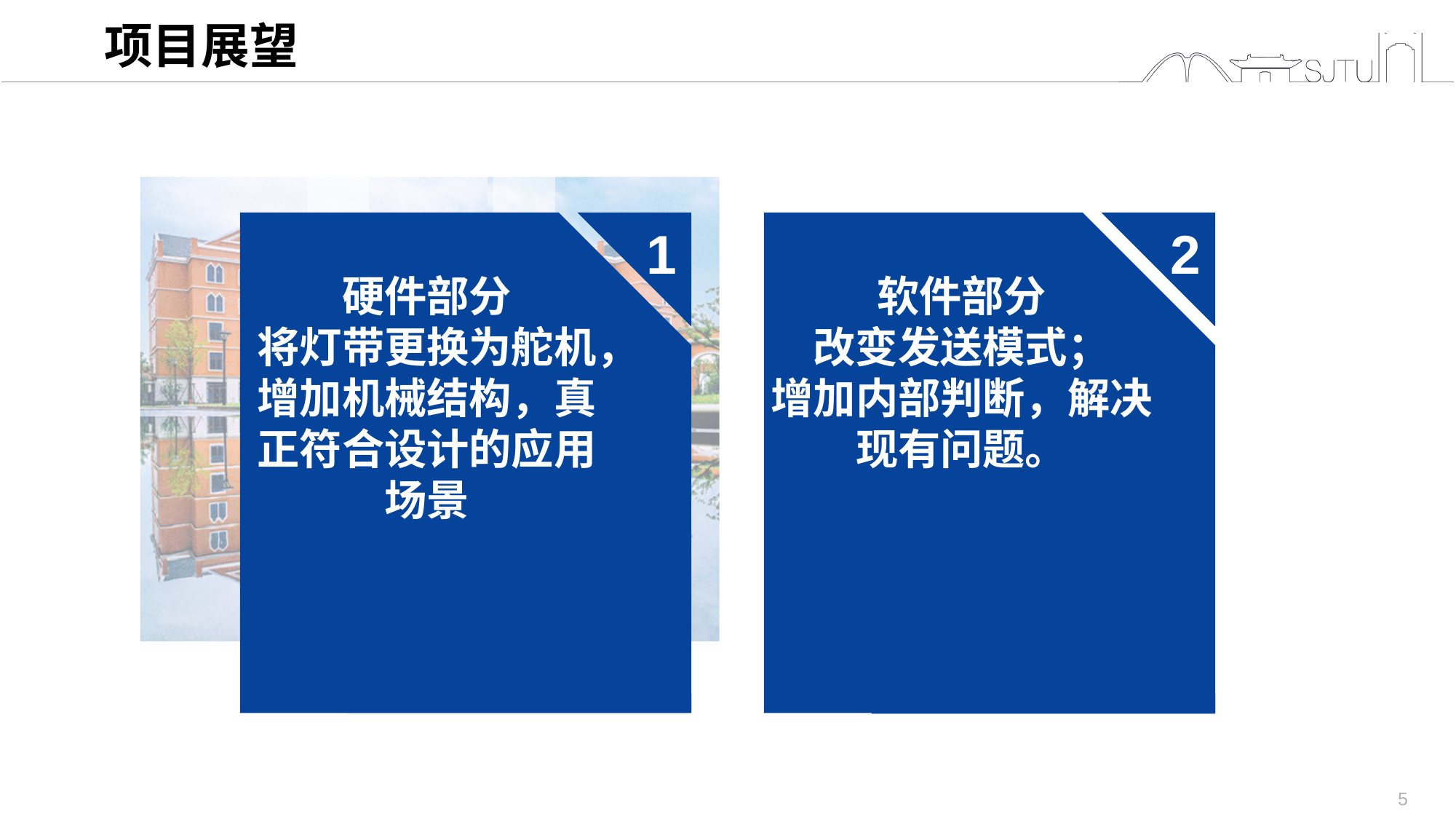

项目展望本

1

2
硬件部分
将灯带更换为舵机，增加机械结构，真正符合设计的应用场景

软件部分
改变发送模式；
增加内部判断，解决现有问题。
5